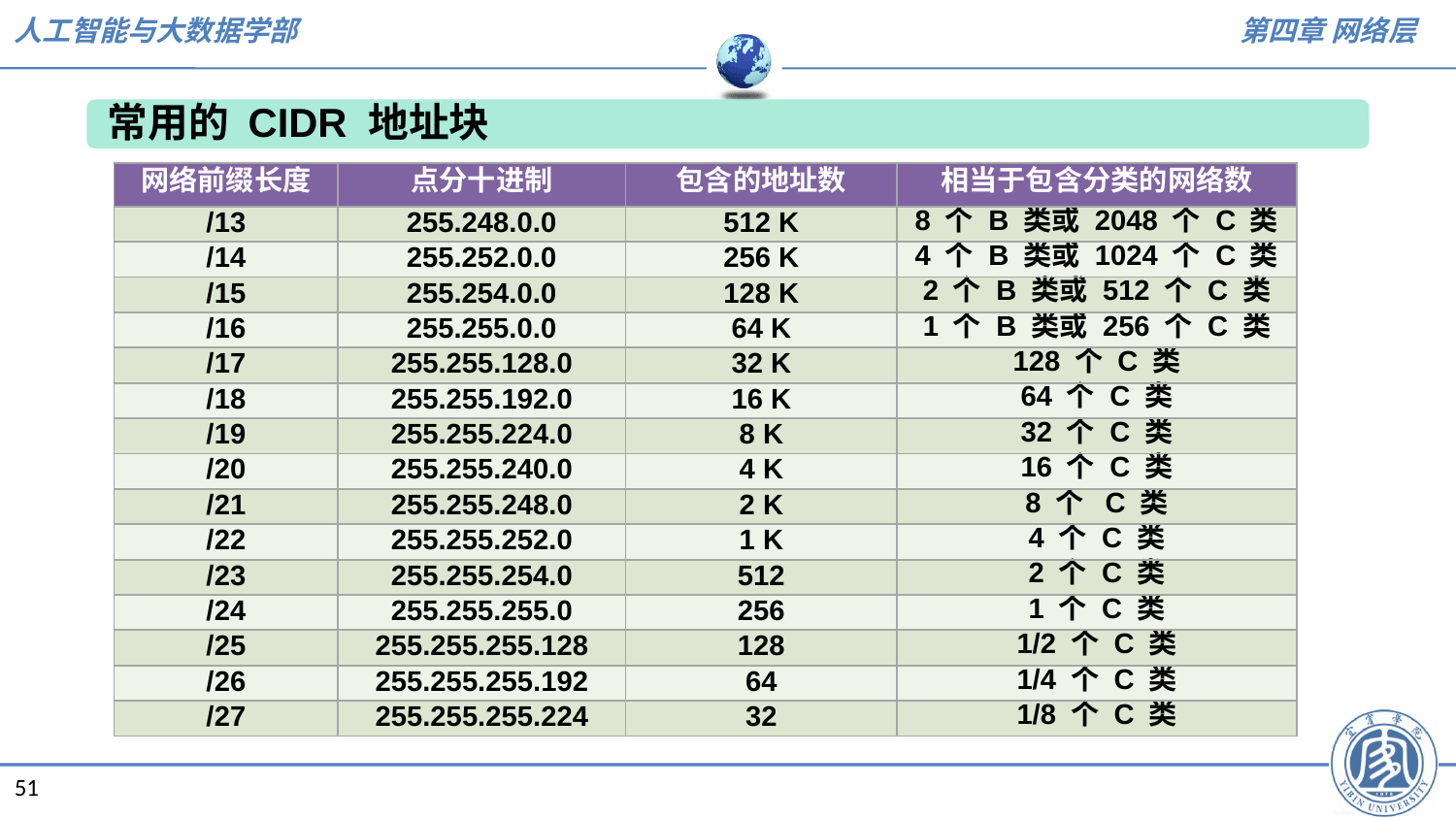

常用的 CIDR 地址块

| 网络前缀长度 | 点分十进制 | 包含的地址数 | 相当于包含分类的网络数 |
| --- | --- | --- | --- |
| /13 | 255.248.0.0 | 512 K | 8 个 B 类或 2048 个 C 类 |
| /14 | 255.252.0.0 | 256 K | 4 个 B 类或 1024 个 C 类 |
| /15 | 255.254.0.0 | 128 K | 2 个 B 类或 512 个 C 类 |
| /16 | 255.255.0.0 | 64 K | 1 个 B 类或 256 个 C 类 |
| /17 | 255.255.128.0 | 32 K | 128 个 C 类 |
| /18 | 255.255.192.0 | 16 K | 64 个 C 类 |
| /19 | 255.255.224.0 | 8 K | 32 个 C 类 |
| /20 | 255.255.240.0 | 4 K | 16 个 C 类 |
| /21 | 255.255.248.0 | 2 K | 8 个 C 类 |
| /22 | 255.255.252.0 | 1 K | 4 个 C 类 |
| /23 | 255.255.254.0 | 512 | 2 个 C 类 |
| /24 | 255.255.255.0 | 256 | 1 个 C 类 |
| /25 | 255.255.255.128 | 128 | 1/2 个 C 类 |
| /26 | 255.255.255.192 | 64 | 1/4 个 C 类 |
| /27 | 255.255.255.224 | 32 | 1/8 个 C 类 |
51